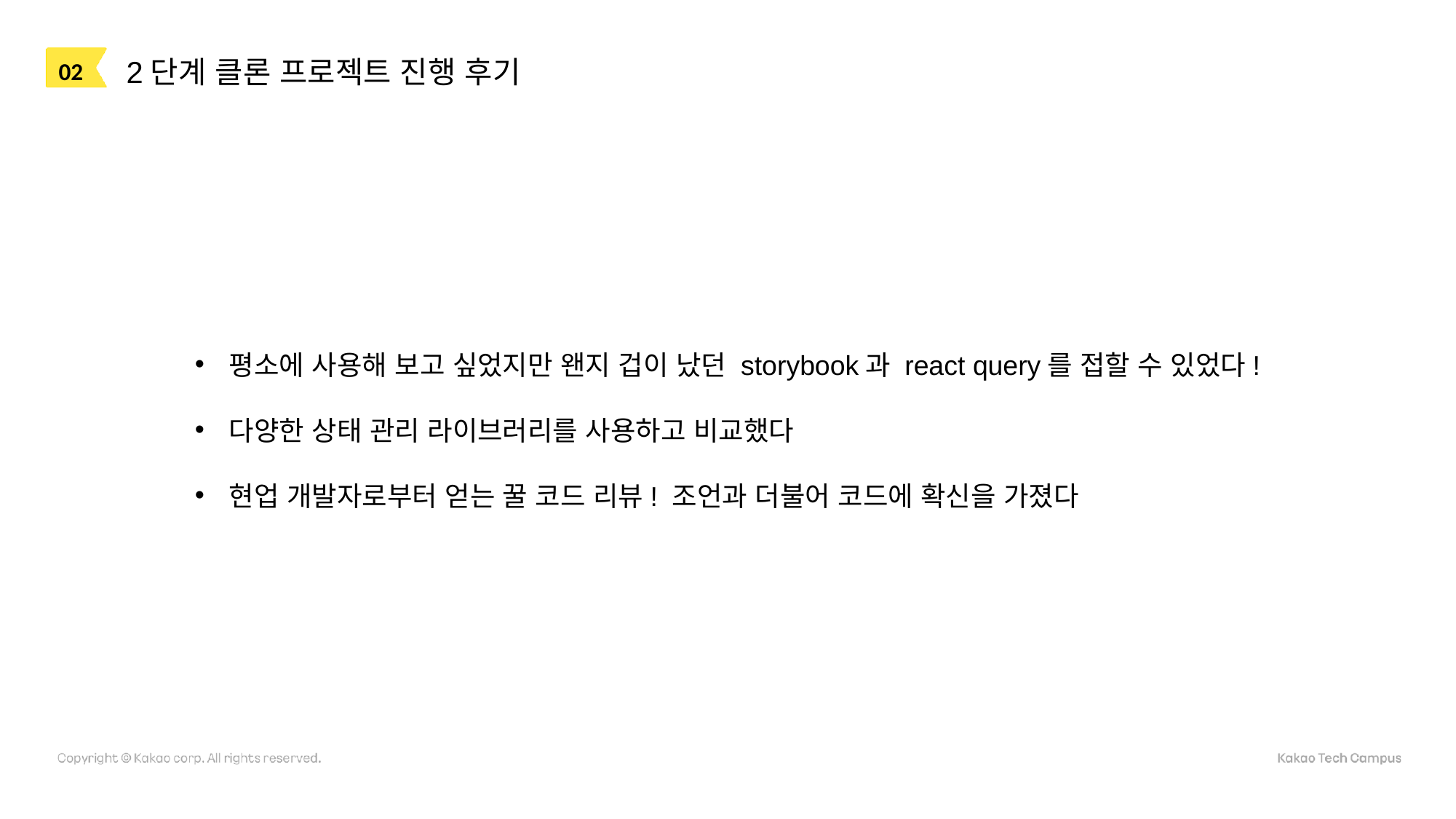

2단계 클론 프로젝트 진행 후기
02
평소에 사용해 보고 싶었지만 왠지 겁이 났던 storybook과 react query를 접할 수 있었다!
다양한 상태 관리 라이브러리를 사용하고 비교했다
현업 개발자로부터 얻는 꿀 코드 리뷰! 조언과 더불어 코드에 확신을 가졌다